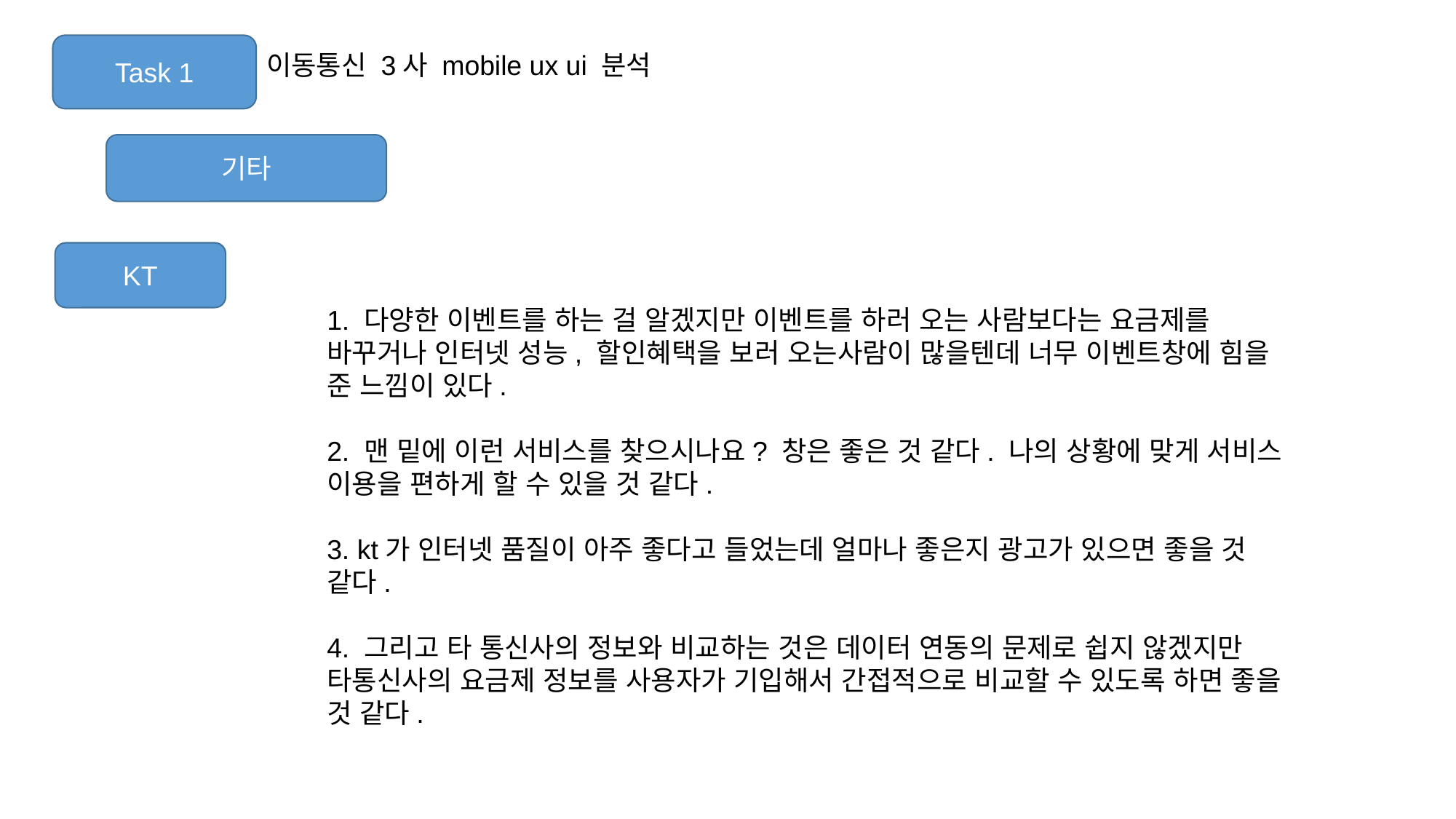

Task 1
이동통신 3사 mobile ux ui 분석
기타
KT
1. 다양한 이벤트를 하는 걸 알겠지만 이벤트를 하러 오는 사람보다는 요금제를 바꾸거나 인터넷 성능, 할인혜택을 보러 오는사람이 많을텐데 너무 이벤트창에 힘을 준 느낌이 있다.

2. 맨 밑에 이런 서비스를 찾으시나요? 창은 좋은 것 같다. 나의 상황에 맞게 서비스 이용을 편하게 할 수 있을 것 같다.

3. kt가 인터넷 품질이 아주 좋다고 들었는데 얼마나 좋은지 광고가 있으면 좋을 것 같다.

4. 그리고 타 통신사의 정보와 비교하는 것은 데이터 연동의 문제로 쉽지 않겠지만 타통신사의 요금제 정보를 사용자가 기입해서 간접적으로 비교할 수 있도록 하면 좋을 것 같다.